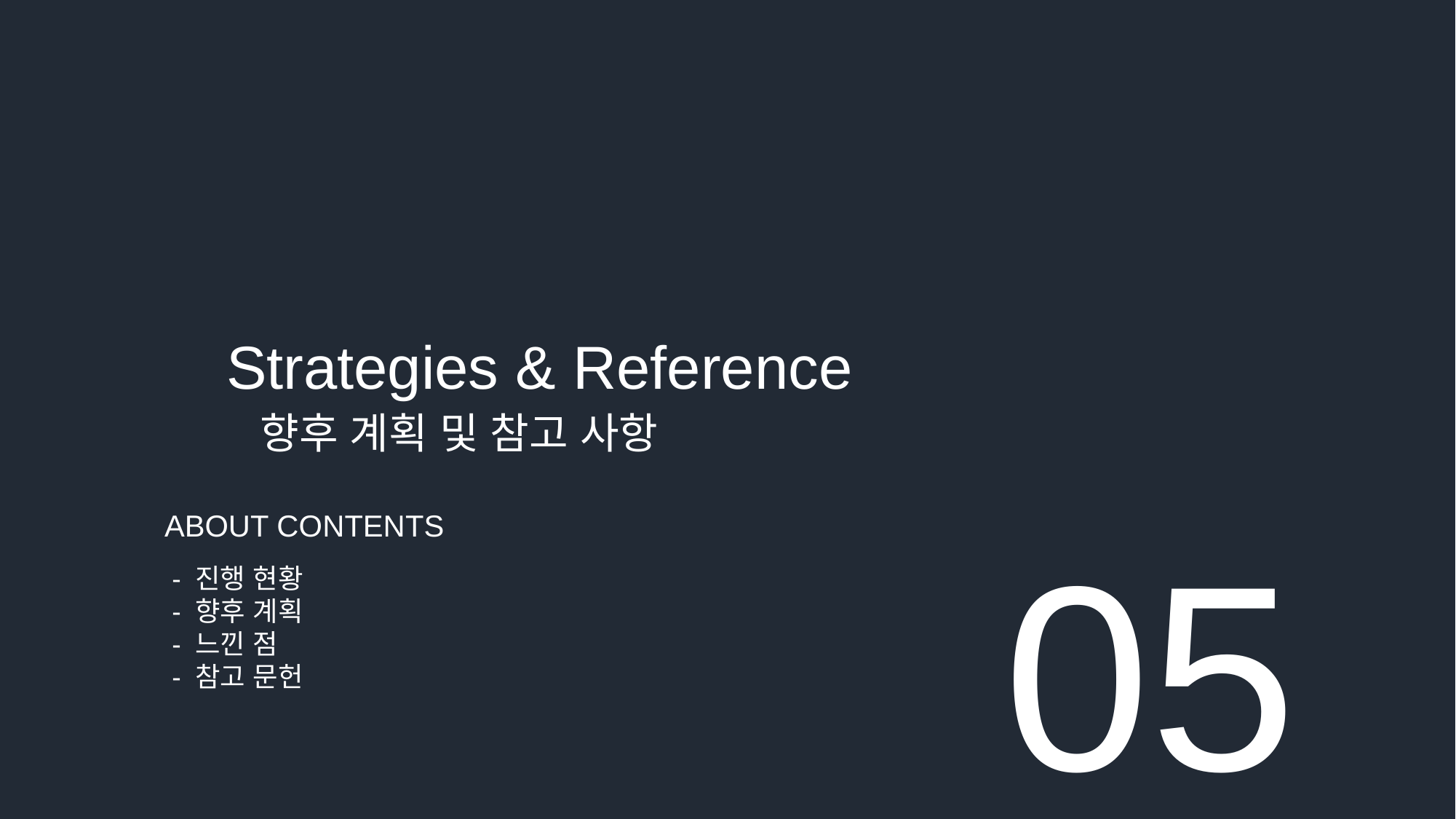

Strategies & Reference
  향후 계획 및 참고 사항
ABOUT CONTENTS

 - 진행 현황
 - 향후 계획
 - 느낀 점
 - 참고 문헌
05